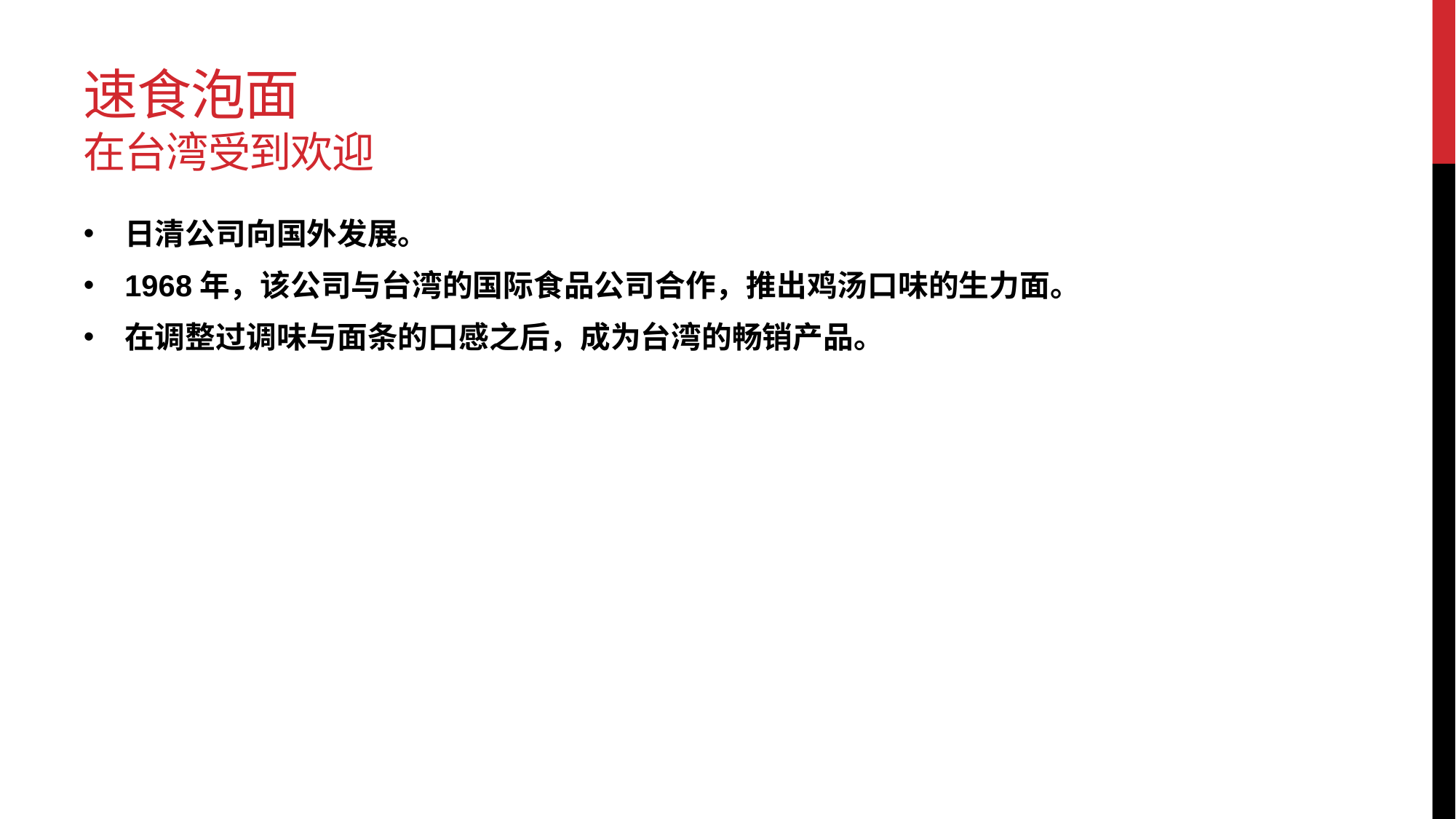

# 速食泡面 在台湾受到欢迎
日清公司向国外发展。
1968年，该公司与台湾的国际食品公司合作，推出鸡汤口味的生力面。
在调整过调味与面条的口感之后，成为台湾的畅销产品。